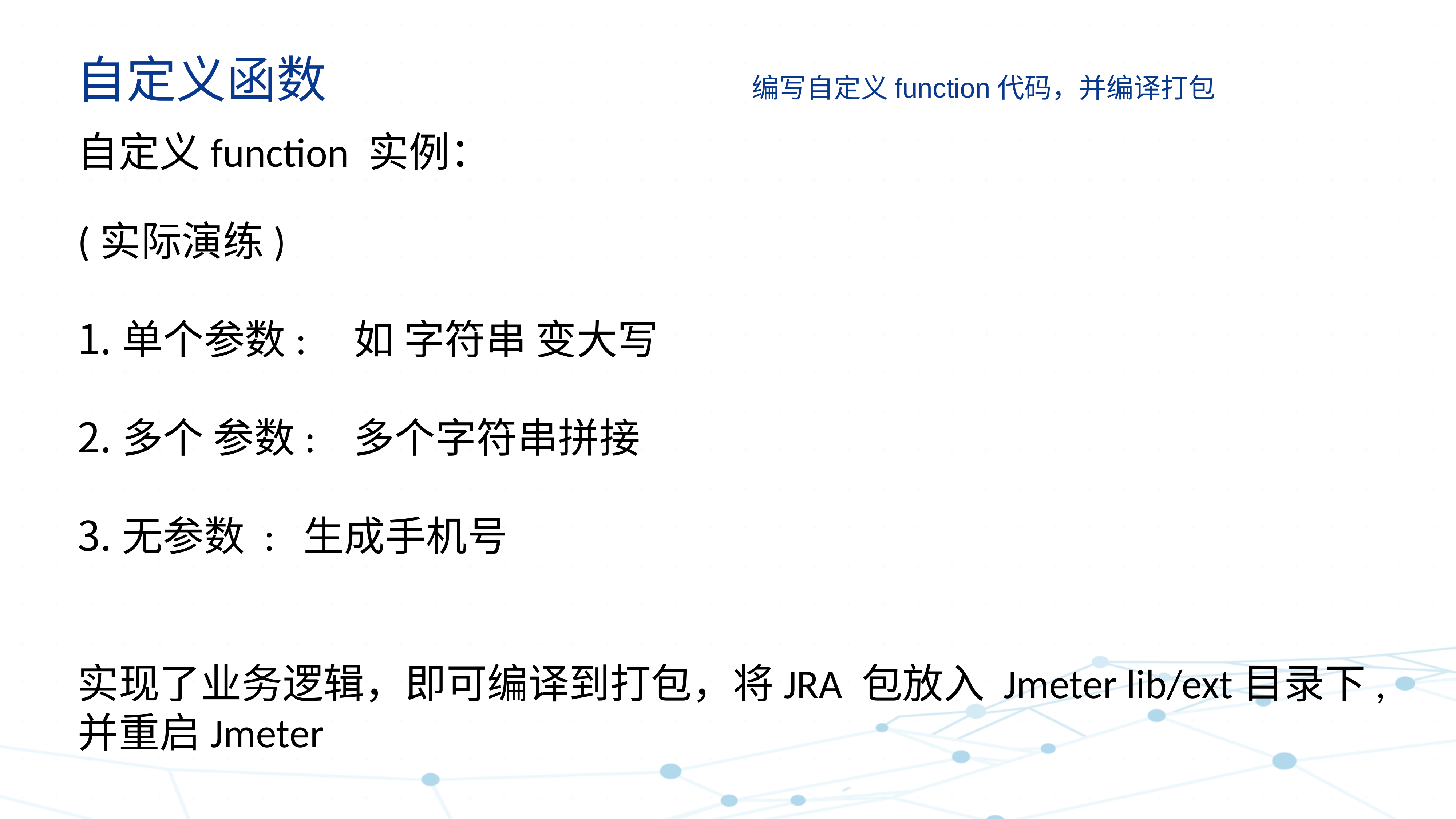

自定义函数                                      编写自定义function代码，并编译打包
自定义function 实例：

(实际演练)

单个参数:    如 字符串 变大写

多个 参数:   多个字符串拼接

无参数 :  生成手机号

实现了业务逻辑，即可编译到打包，将JRA 包放入 Jmeter lib/ext目录下,并重启Jmeter